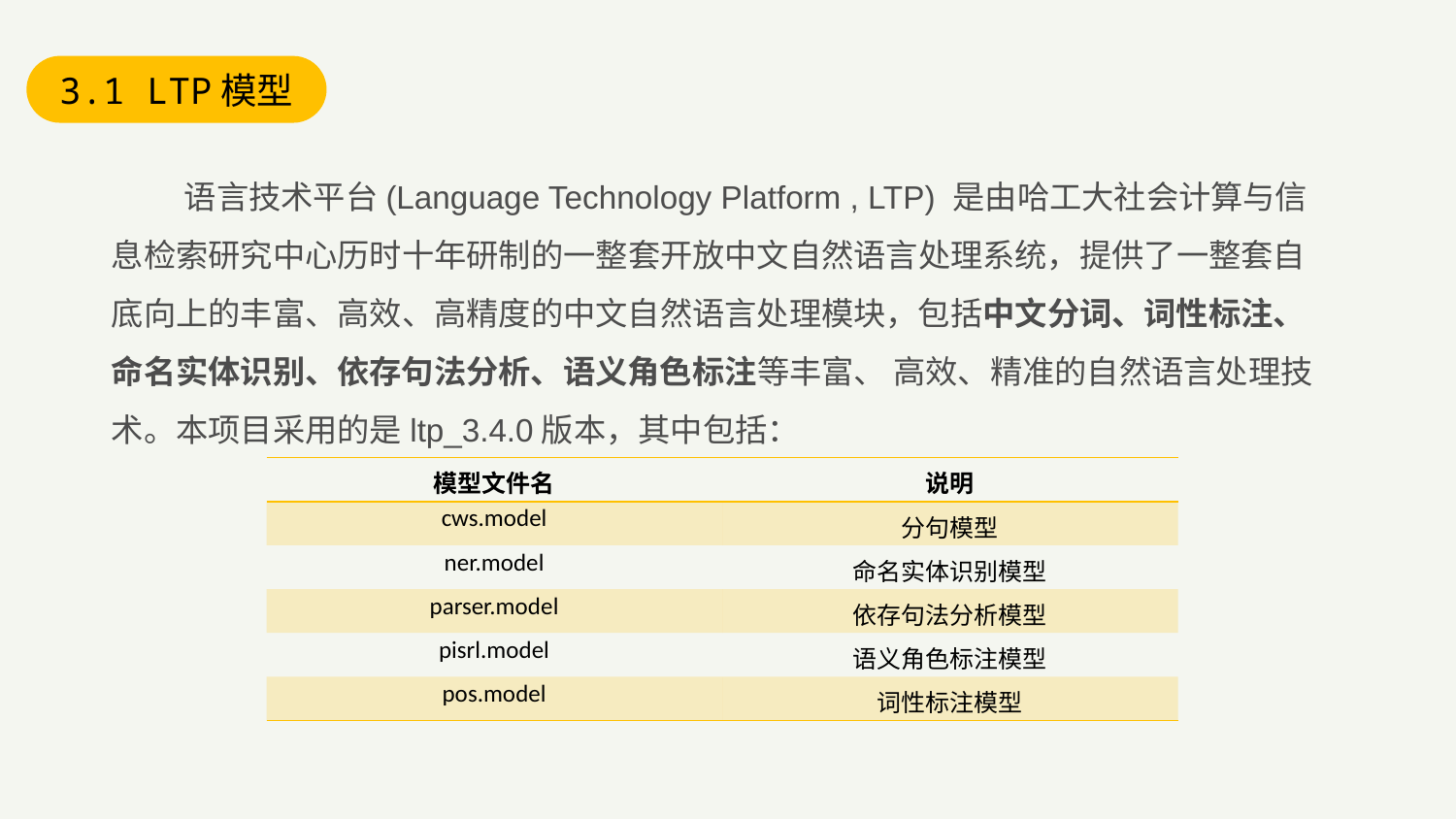

3.1 LTP模型

语言技术平台(Language Technology Platform , LTP) 是由哈工大社会计算与信息检索研究中心历时十年研制的一整套开放中文自然语言处理系统，提供了一整套自底向上的丰富、高效、高精度的中文自然语言处理模块，包括中文分词、词性标注、命名实体识别、依存句法分析、语义角色标注等丰富、 高效、精准的自然语言处理技术。本项目采用的是ltp_3.4.0版本，其中包括：
| 模型文件名 | 说明 |
| --- | --- |
| cws.model | 分句模型 |
| ner.model | 命名实体识别模型 |
| parser.model | 依存句法分析模型 |
| pisrl.model | 语义角色标注模型 |
| pos.model | 词性标注模型 |